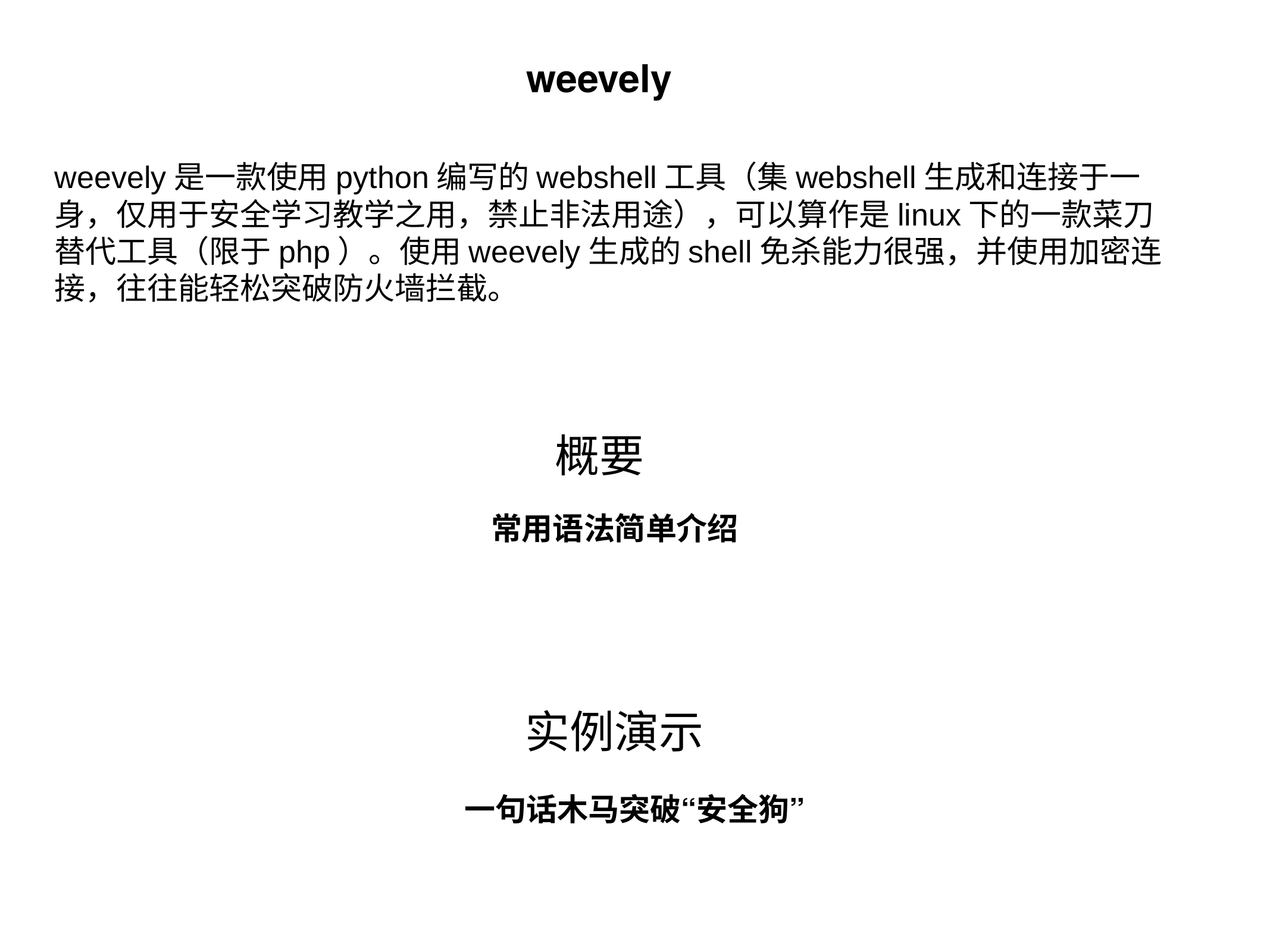

weevely
weevely是一款使用python编写的webshell工具（集webshell生成和连接于一身，仅用于安全学习教学之用，禁止非法用途），可以算作是linux下的一款菜刀替代工具（限于php）。使用weevely生成的shell免杀能力很强，并使用加密连接，往往能轻松突破防火墙拦截。
概要
常用语法简单介绍
实例演示
一句话木马突破“安全狗”